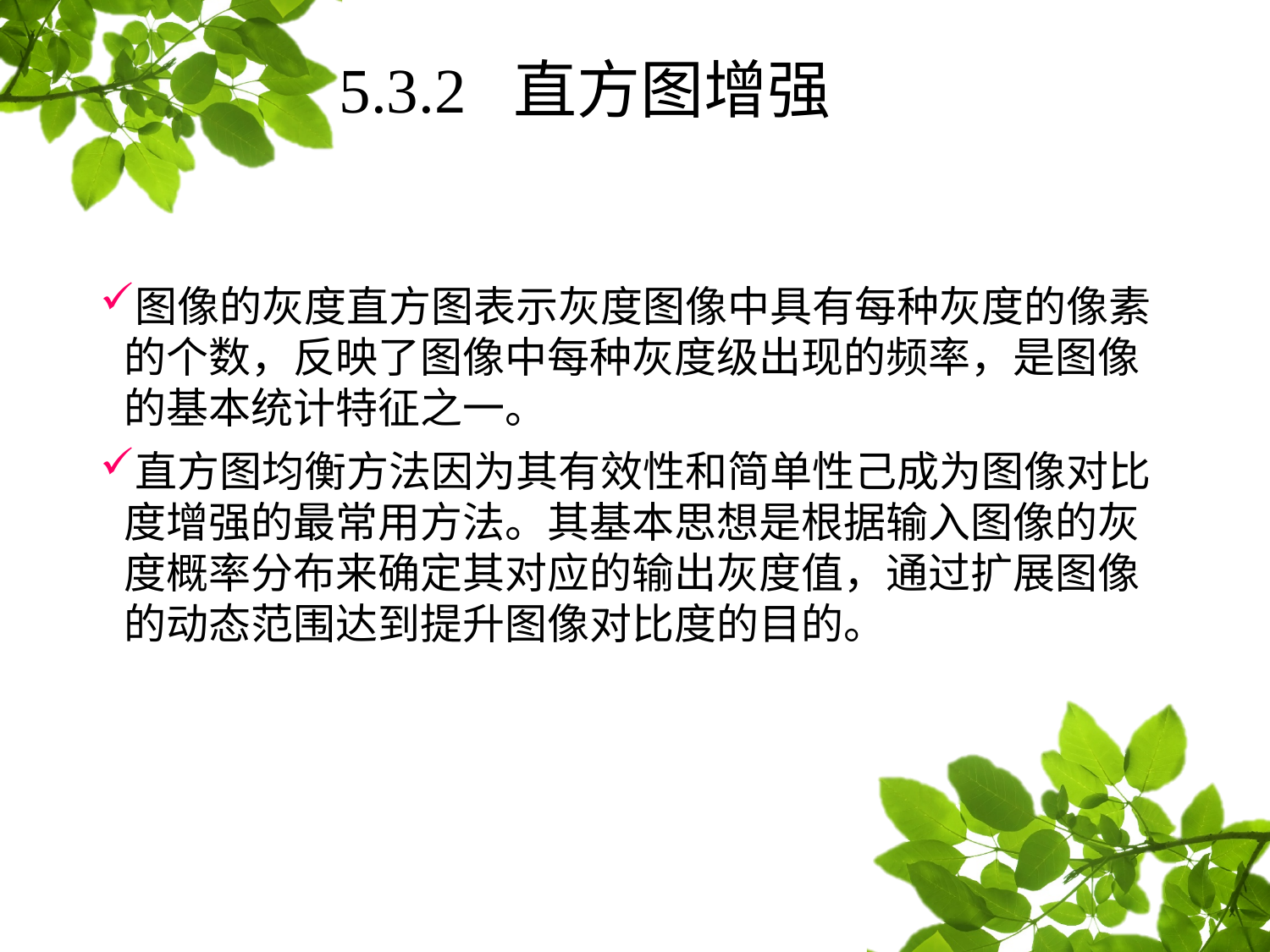

# 5.3.2  直方图增强
图像的灰度直方图表示灰度图像中具有每种灰度的像素的个数，反映了图像中每种灰度级出现的频率，是图像的基本统计特征之一。
直方图均衡方法因为其有效性和简单性己成为图像对比度增强的最常用方法。其基本思想是根据输入图像的灰度概率分布来确定其对应的输出灰度值，通过扩展图像的动态范围达到提升图像对比度的目的。